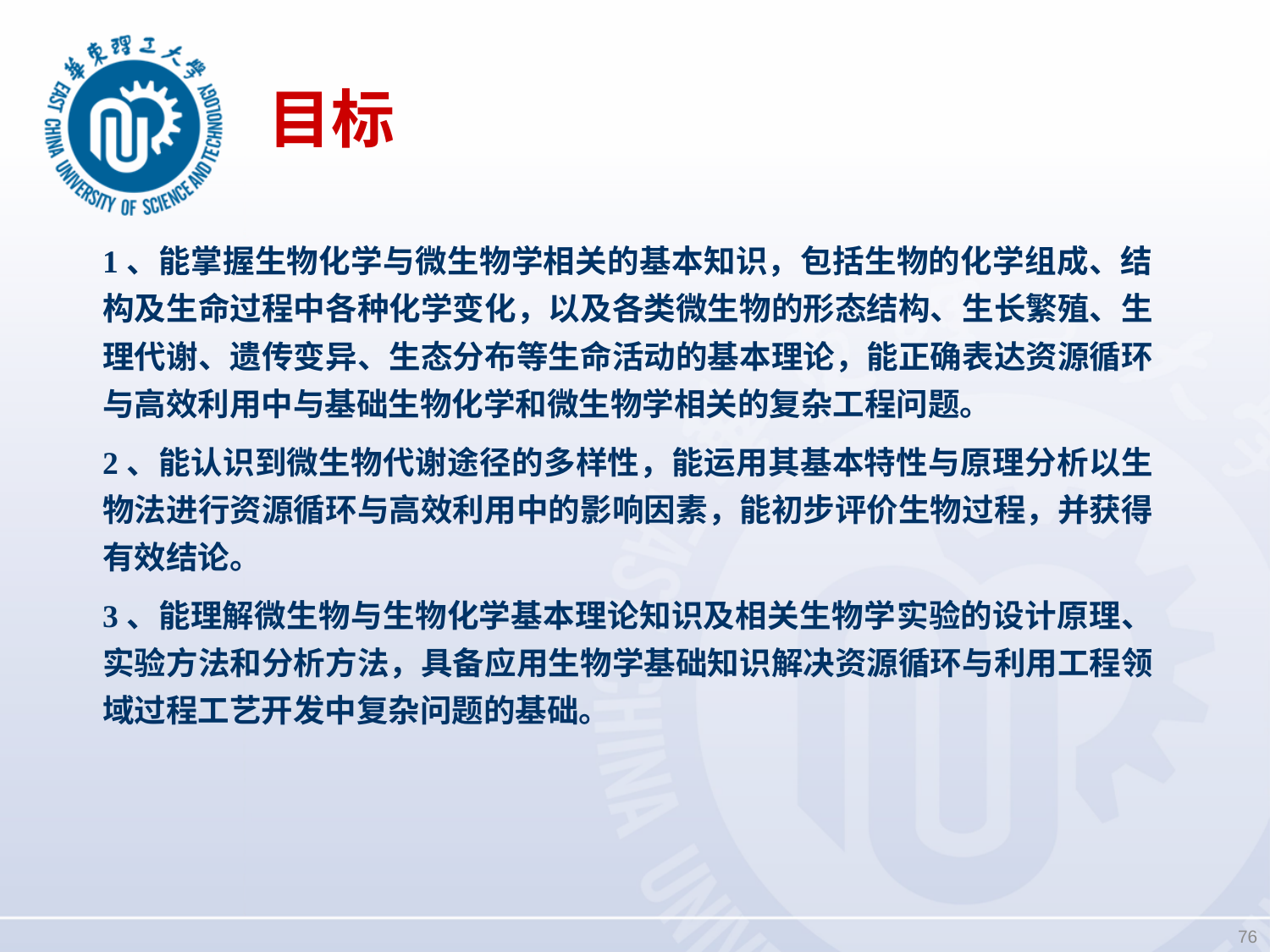

# 目标
1、能掌握生物化学与微生物学相关的基本知识，包括生物的化学组成、结构及生命过程中各种化学变化，以及各类微生物的形态结构、生长繁殖、生理代谢、遗传变异、生态分布等生命活动的基本理论，能正确表达资源循环与高效利用中与基础生物化学和微生物学相关的复杂工程问题。
2、能认识到微生物代谢途径的多样性，能运用其基本特性与原理分析以生物法进行资源循环与高效利用中的影响因素，能初步评价生物过程，并获得有效结论。
3、能理解微生物与生物化学基本理论知识及相关生物学实验的设计原理、实验方法和分析方法，具备应用生物学基础知识解决资源循环与利用工程领域过程工艺开发中复杂问题的基础。
76